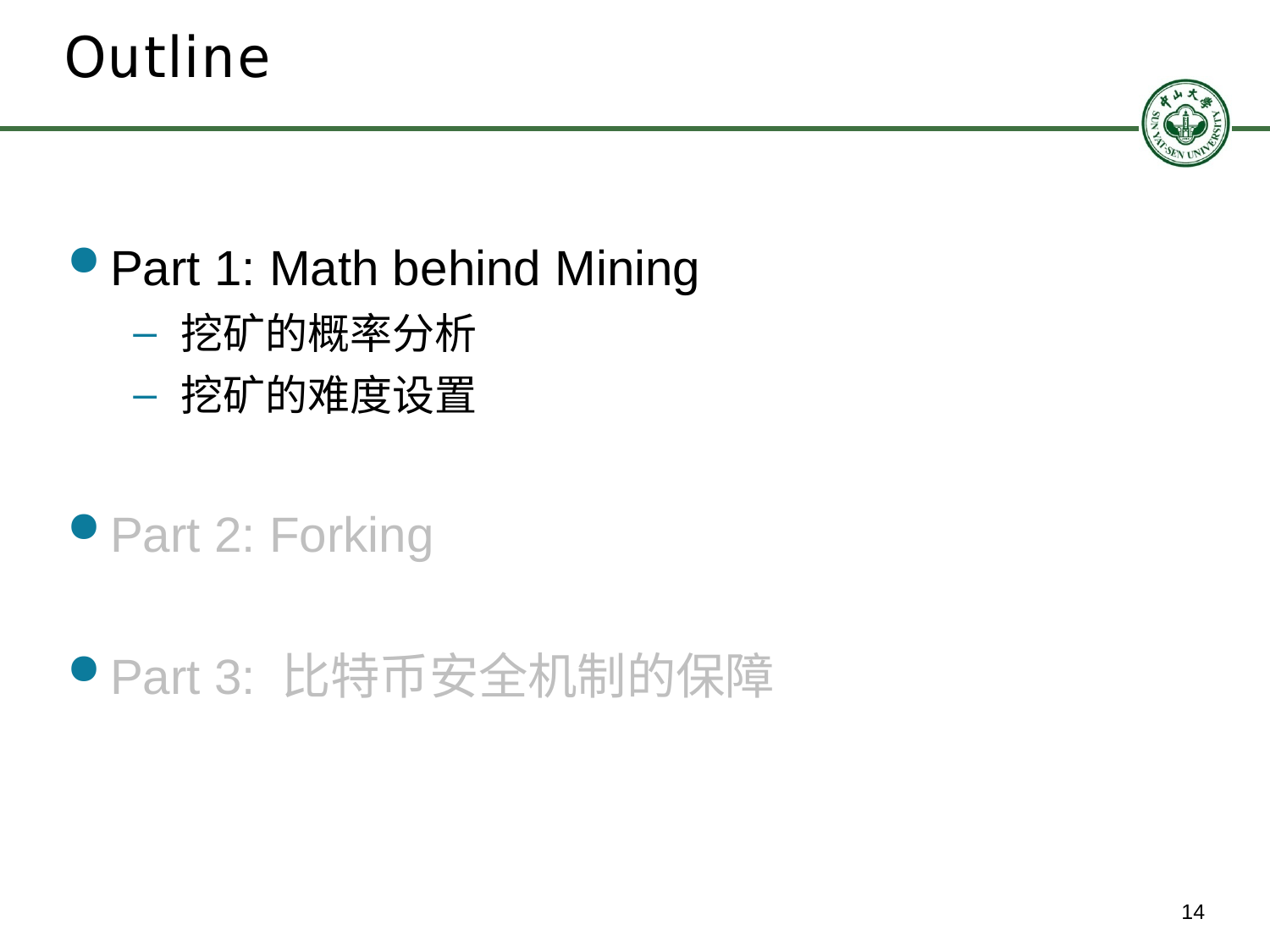

# Outline

Part 1: Math behind Mining
挖矿的概率分析
挖矿的难度设置

Part 2: Forking

Part 3: 比特币安全机制的保障